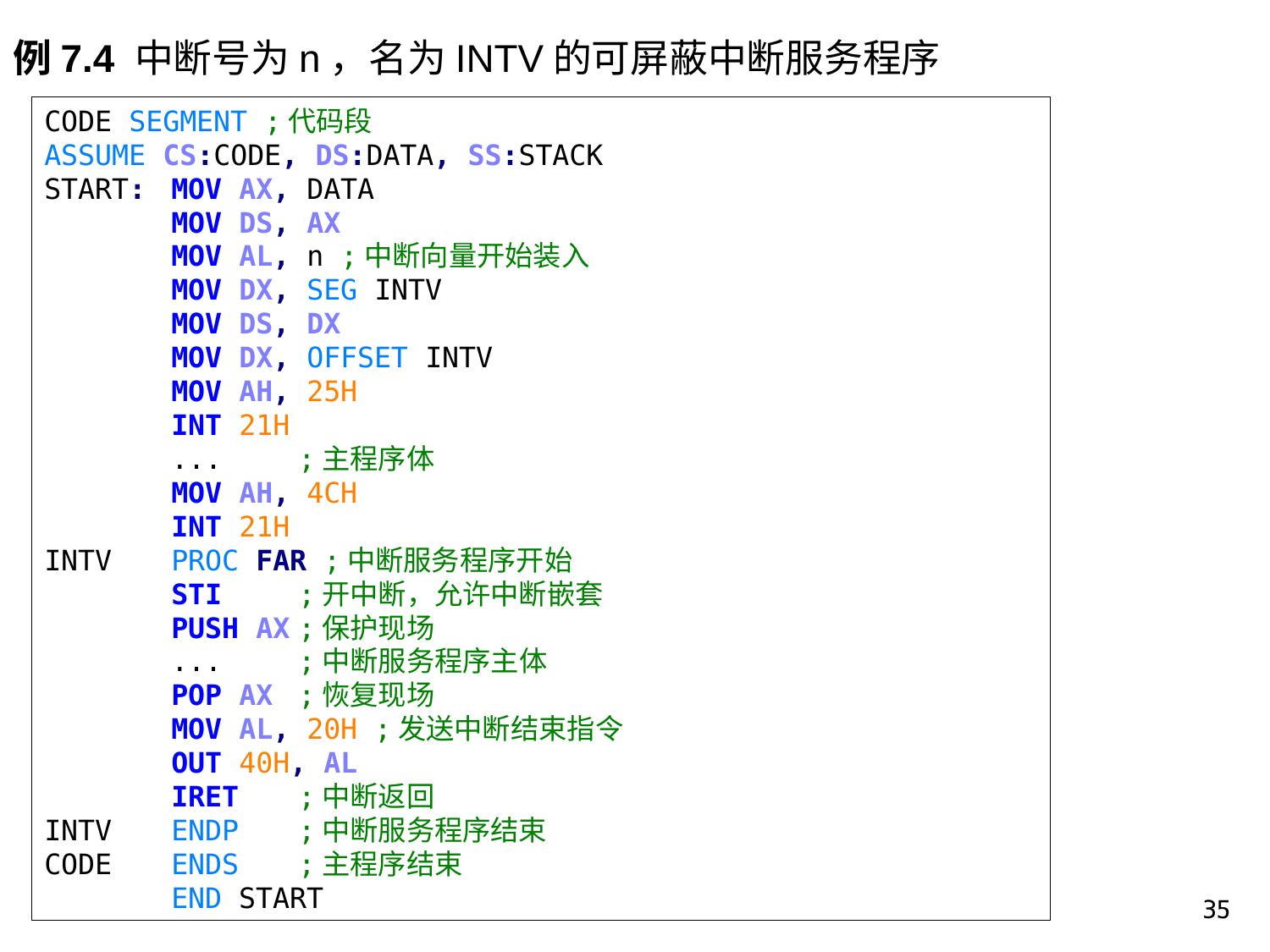

例7.4 中断号为n，名为INTV的可屏蔽中断服务程序
CODE SEGMENT ;代码段
ASSUME CS:CODE, DS:DATA, SS:STACK
START:	MOV AX, DATA
	MOV DS, AX
	MOV AL, n ;中断向量开始装入
	MOV DX, SEG INTV
	MOV DS, DX
	MOV DX, OFFSET INTV
	MOV AH, 25H
	INT 21H
	... 	;主程序体
	MOV AH, 4CH
	INT 21H
INTV	PROC FAR ;中断服务程序开始
	STI	;开中断，允许中断嵌套
	PUSH AX	;保护现场
	...	;中断服务程序主体
	POP AX	;恢复现场
	MOV AL, 20H ;发送中断结束指令
	OUT 40H, AL
	IRET	;中断返回
INTV	ENDP	;中断服务程序结束
CODE	ENDS	;主程序结束
	END START
35